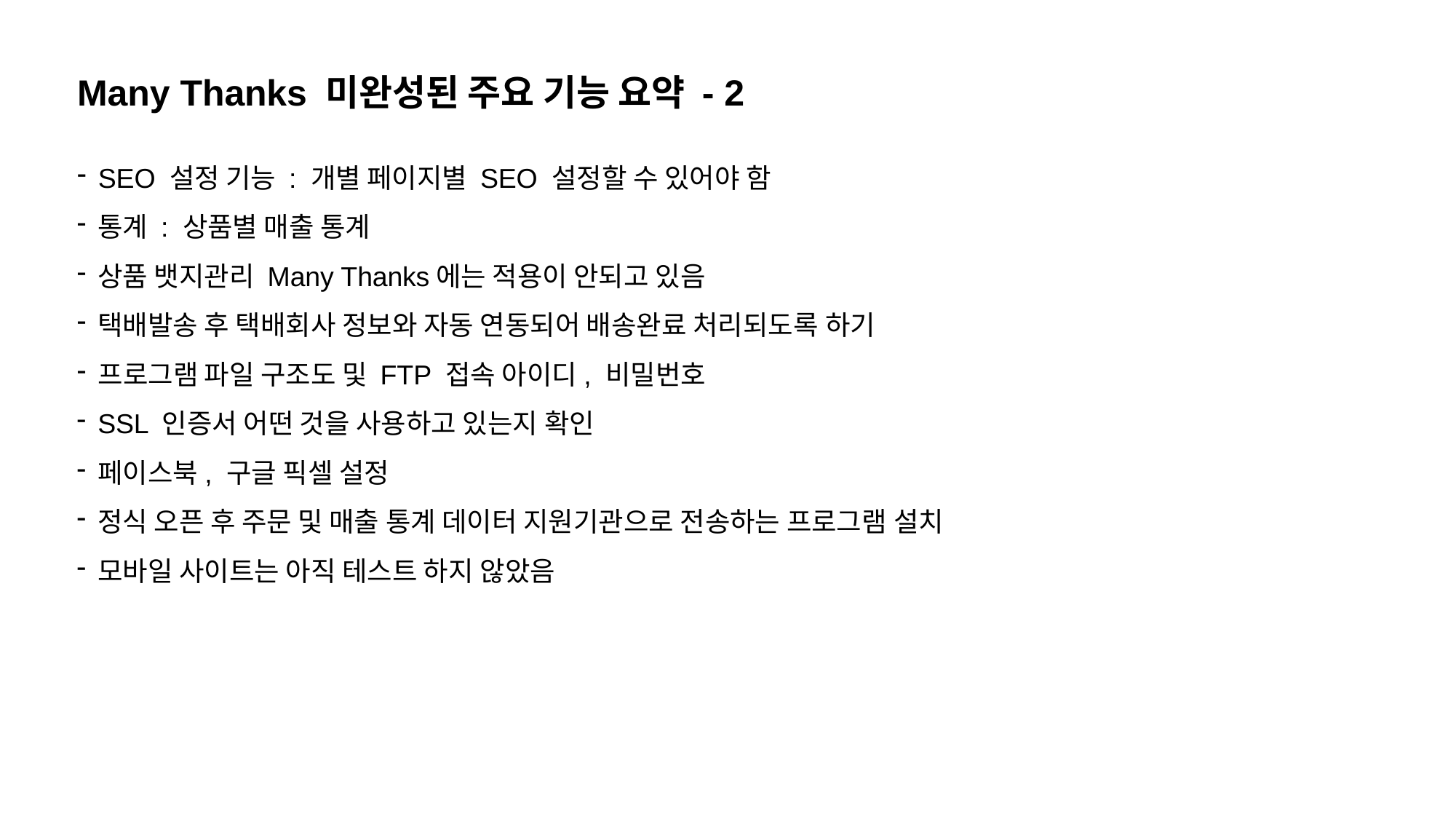

# Many Thanks 미완성된 주요 기능 요약 - 2
SEO 설정 기능 : 개별 페이지별 SEO 설정할 수 있어야 함
통계 : 상품별 매출 통계
상품 뱃지관리 Many Thanks에는 적용이 안되고 있음
택배발송 후 택배회사 정보와 자동 연동되어 배송완료 처리되도록 하기
프로그램 파일 구조도 및 FTP 접속 아이디, 비밀번호
SSL 인증서 어떤 것을 사용하고 있는지 확인
페이스북, 구글 픽셀 설정
정식 오픈 후 주문 및 매출 통계 데이터 지원기관으로 전송하는 프로그램 설치
모바일 사이트는 아직 테스트 하지 않았음